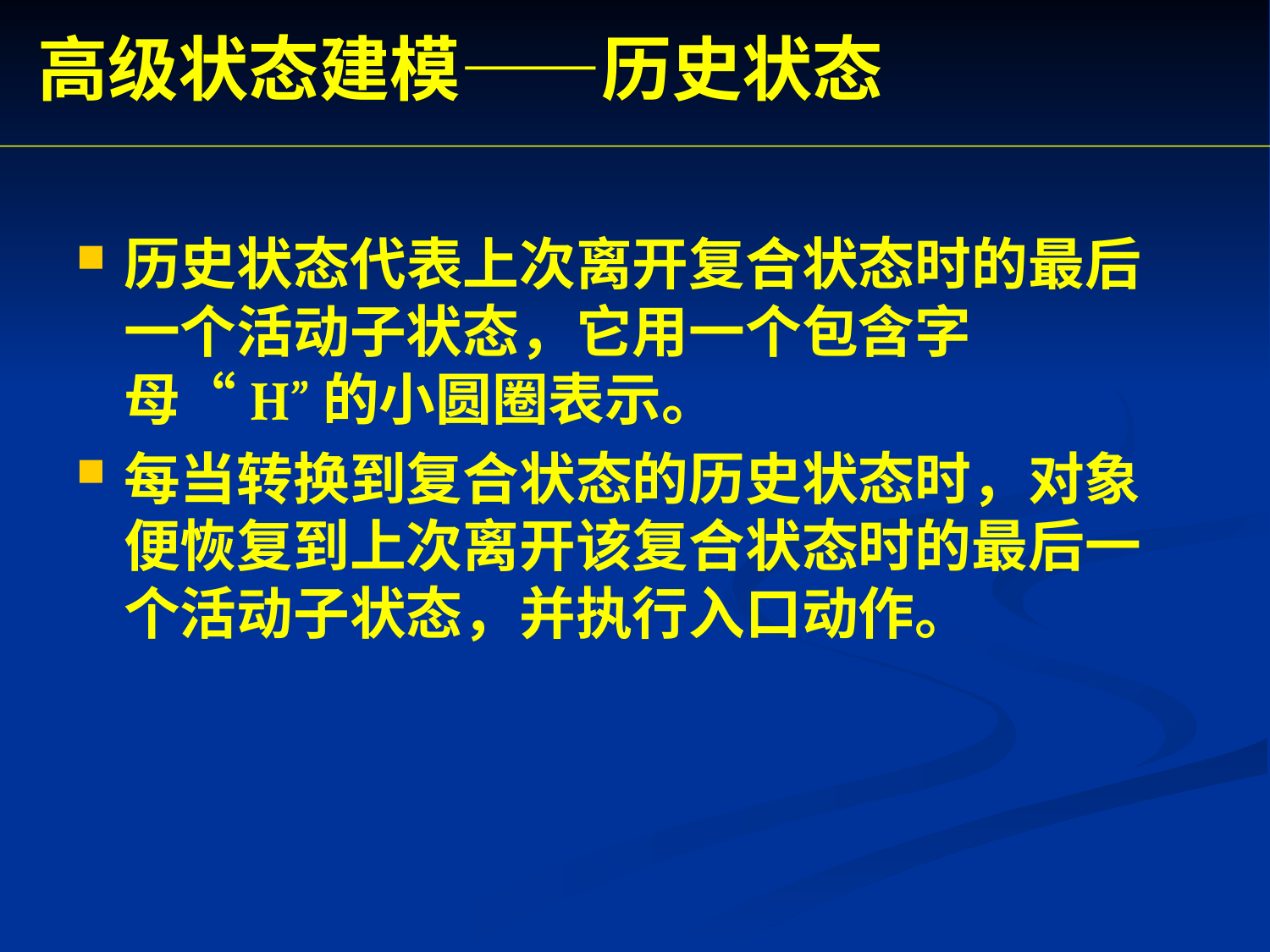

高级状态建模——历史状态

历史状态代表上次离开复合状态时的最后一个活动子状态，它用一个包含字母“H”的小圆圈表示。
每当转换到复合状态的历史状态时，对象便恢复到上次离开该复合状态时的最后一个活动子状态，并执行入口动作。